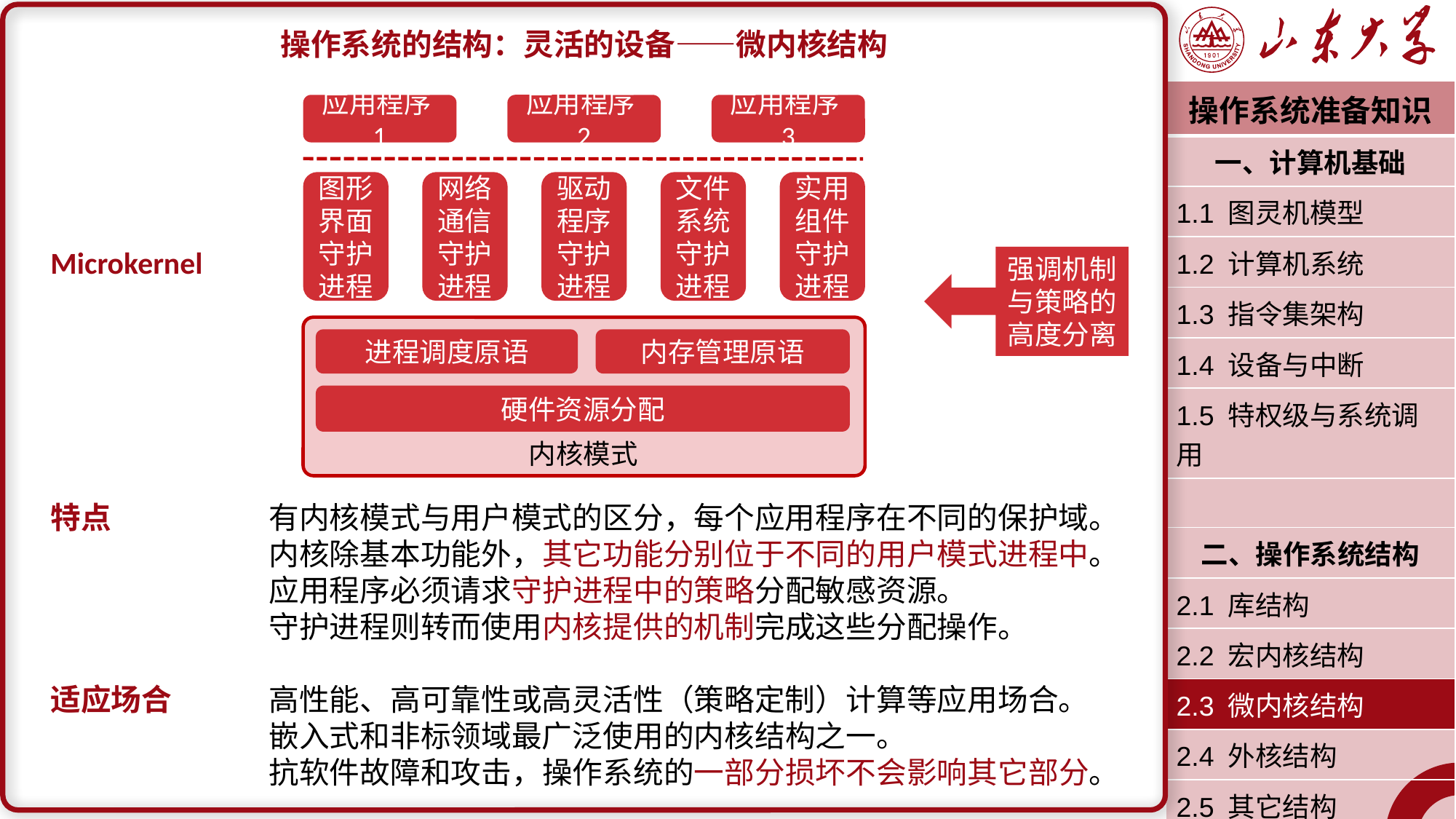

操作系统的结构：灵活的设备——微内核结构

Microkernel

特点		有内核模式与用户模式的区分，每个应用程序在不同的保护域。
		内核除基本功能外，其它功能分别位于不同的用户模式进程中。
		应用程序必须请求守护进程中的策略分配敏感资源。
		守护进程则转而使用内核提供的机制完成这些分配操作。

适应场合	高性能、高可靠性或高灵活性（策略定制）计算等应用场合。
		嵌入式和非标领域最广泛使用的内核结构之一。
		抗软件故障和攻击，操作系统的一部分损坏不会影响其它部分。
| 操作系统准备知识 |
| --- |
| 一、计算机基础 |
| 1.1 图灵机模型 |
| 1.2 计算机系统 |
| 1.3 指令集架构 |
| 1.4 设备与中断 |
| 1.5 特权级与系统调用 |
|  |
| 二、操作系统结构 |
| 2.1 库结构 |
| 2.2 宏内核结构 |
| 2.3 微内核结构 |
| 2.4 外核结构 |
| 2.5 其它结构 |
| 潘润宇 2023.02 |
应用程序1
应用程序2
应用程序3
图形界面
守护进程
网络通信守护进程
驱动程序守护进程
文件系统守护进程
实用组件守护进程
强调机制与策略的高度分离

进程调度原语
内存管理原语
硬件资源分配
内核模式